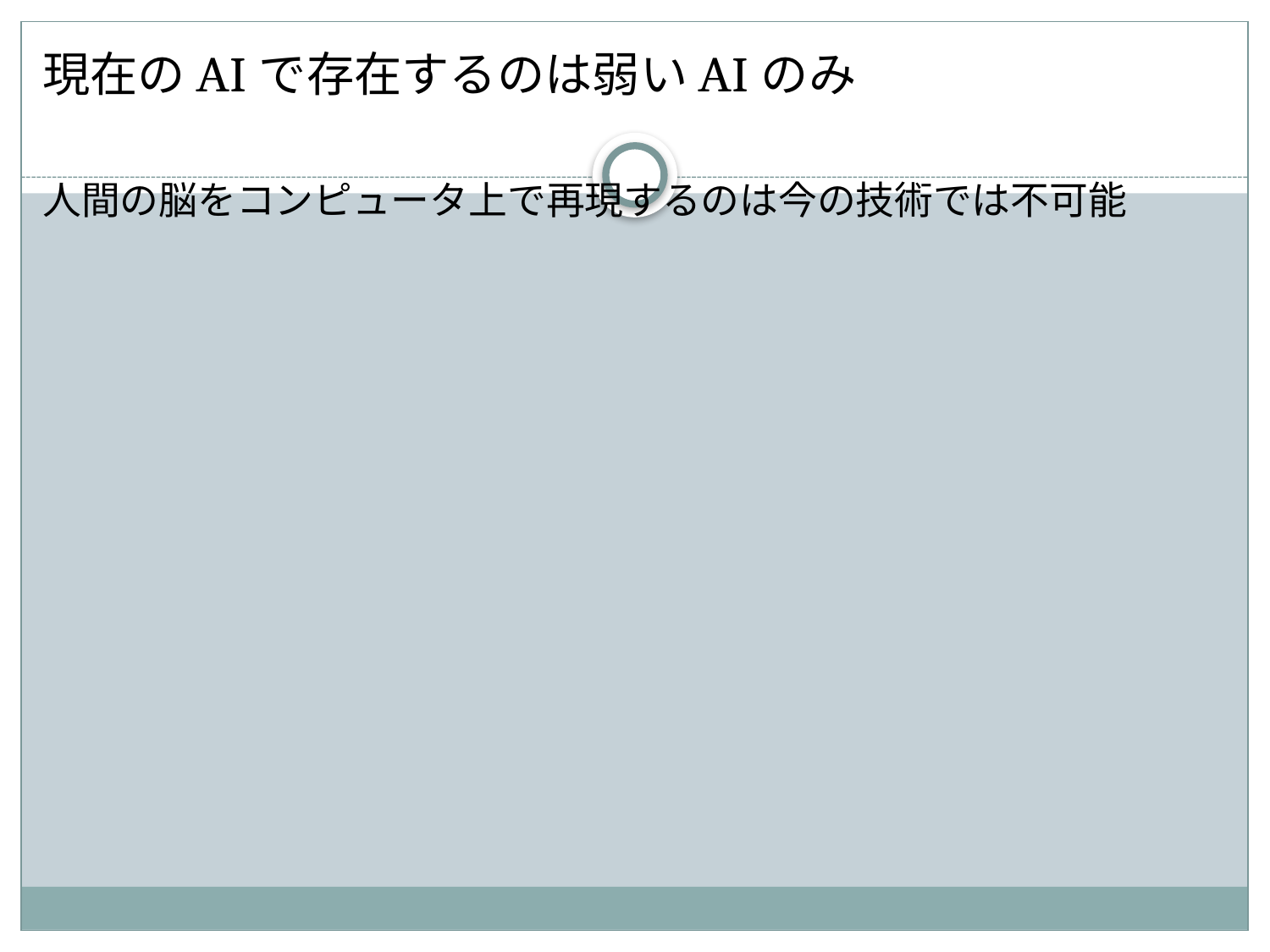

現在のAIで存在するのは弱いAIのみ

人間の脳をコンピュータ上で再現するのは今の技術では不可能
#